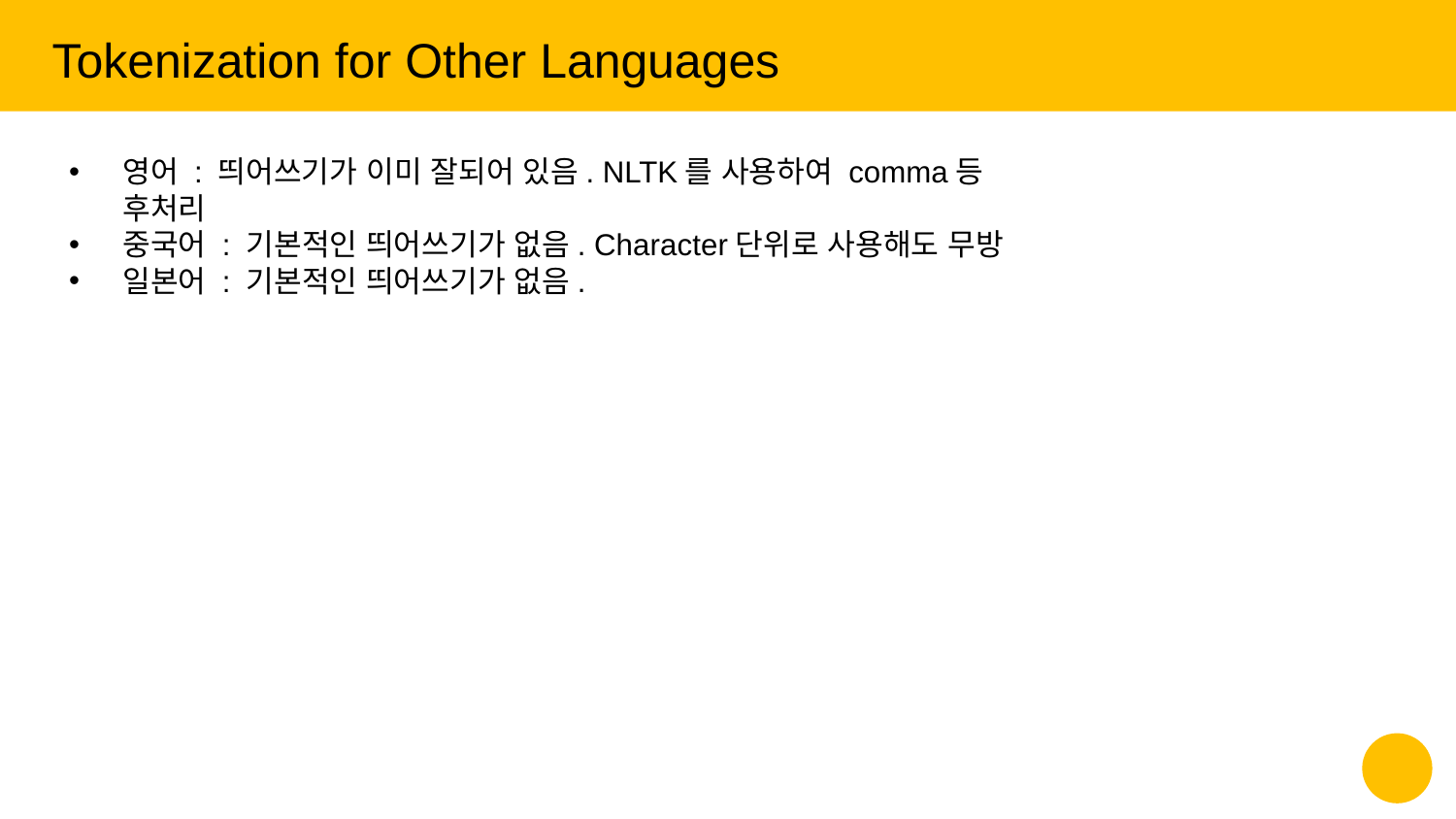

Tokenization for Other Languages
영어 : 띄어쓰기가 이미 잘되어 있음. NLTK를 사용하여 comma등 후처리
중국어 : 기본적인 띄어쓰기가 없음. Character단위로 사용해도 무방
일본어 : 기본적인 띄어쓰기가 없음.
25